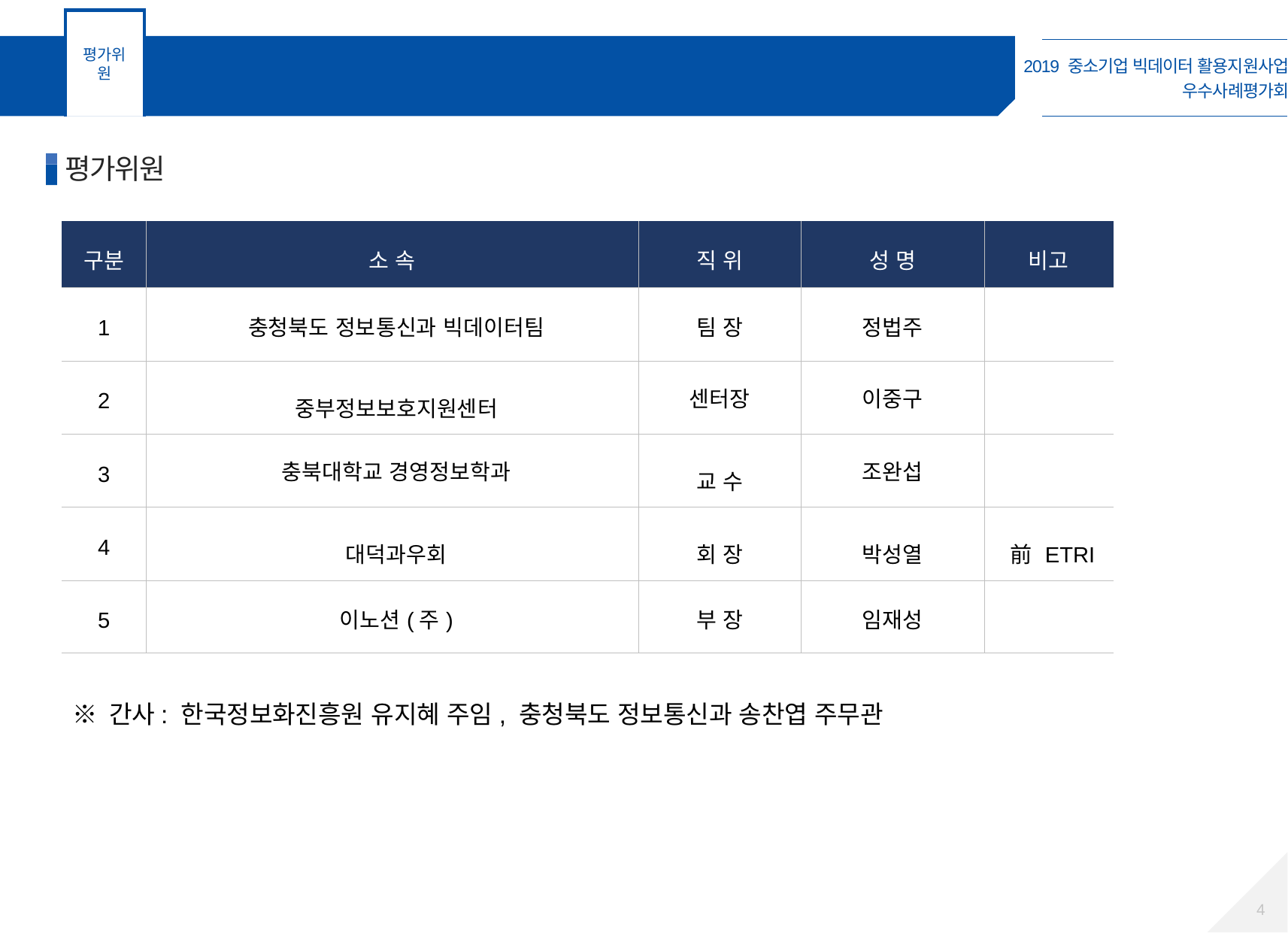

평가위원
평가위원 구성 : 외부전문가 5명
2
평가위원

| 구분 | 소 속 | 직 위 | 성 명 | 비고 |
| --- | --- | --- | --- | --- |
| 1 | 충청북도 정보통신과 빅데이터팀 | 팀 장 | 정법주 |  |
| 2 | 중부정보보호지원센터 | 센터장 | 이중구 |  |
| 3 | 충북대학교 경영정보학과 | 교 수 | 조완섭 |  |
| 4 | 대덕과우회 | 회 장 | 박성열 | 前 ETRI |
| 5 | 이노션(주) | 부 장 | 임재성 |  |
※ 간사: 한국정보화진흥원 유지혜 주임, 충청북도 정보통신과 송찬엽 주무관
4